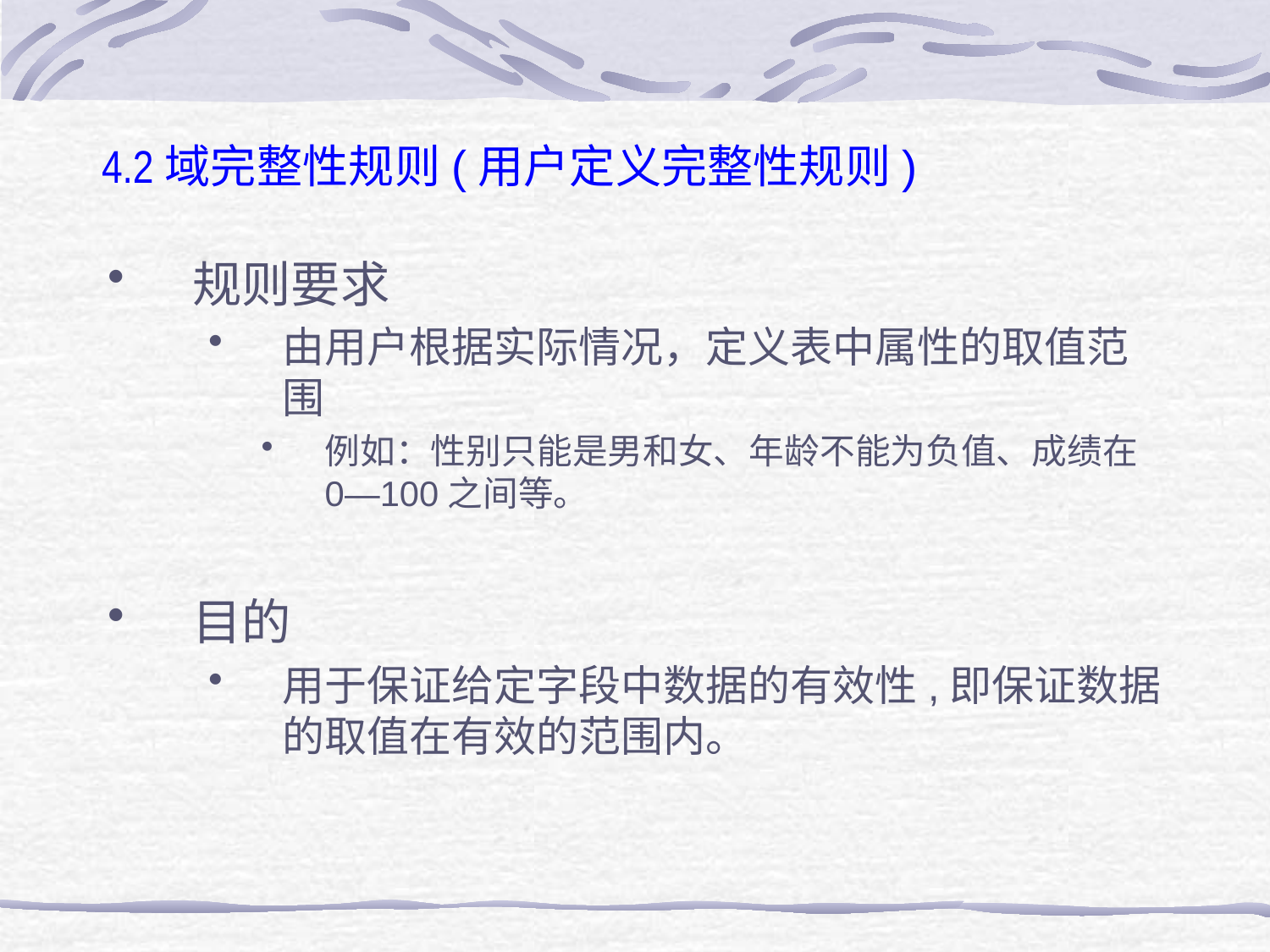

# 4.2域完整性规则(用户定义完整性规则)
规则要求
由用户根据实际情况，定义表中属性的取值范围
例如：性别只能是男和女、年龄不能为负值、成绩在0—100之间等。

目的
用于保证给定字段中数据的有效性,即保证数据的取值在有效的范围内。